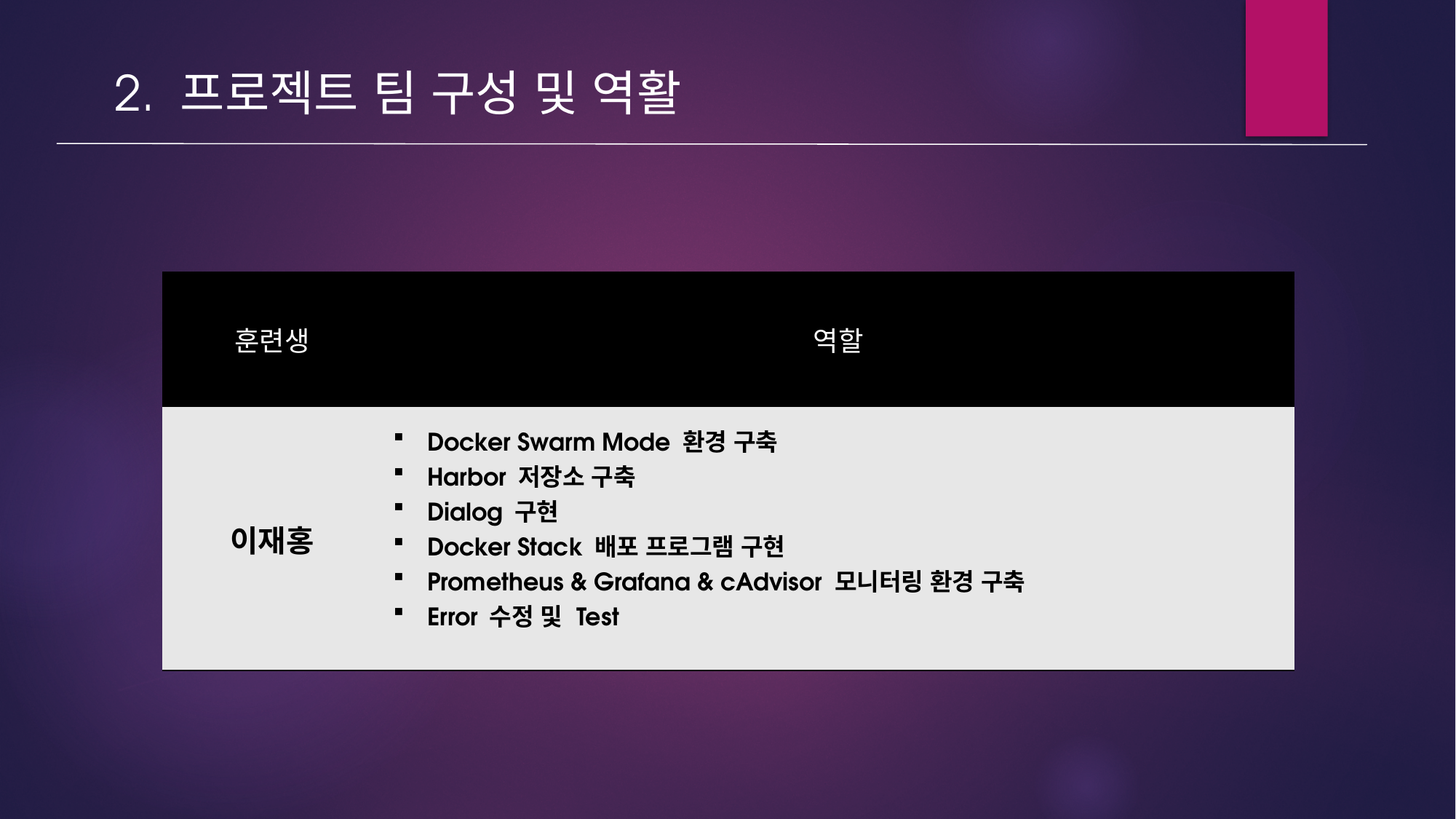

2. 프로젝트 팀 구성 및 역활
| 훈련생 | 역할 |
| --- | --- |
| 이재홍 | Docker Swarm Mode 환경 구축 Harbor 저장소 구축 Dialog 구현 Docker Stack 배포 프로그램 구현 Prometheus & Grafana & cAdvisor 모니터링 환경 구축 Error 수정 및 Test |